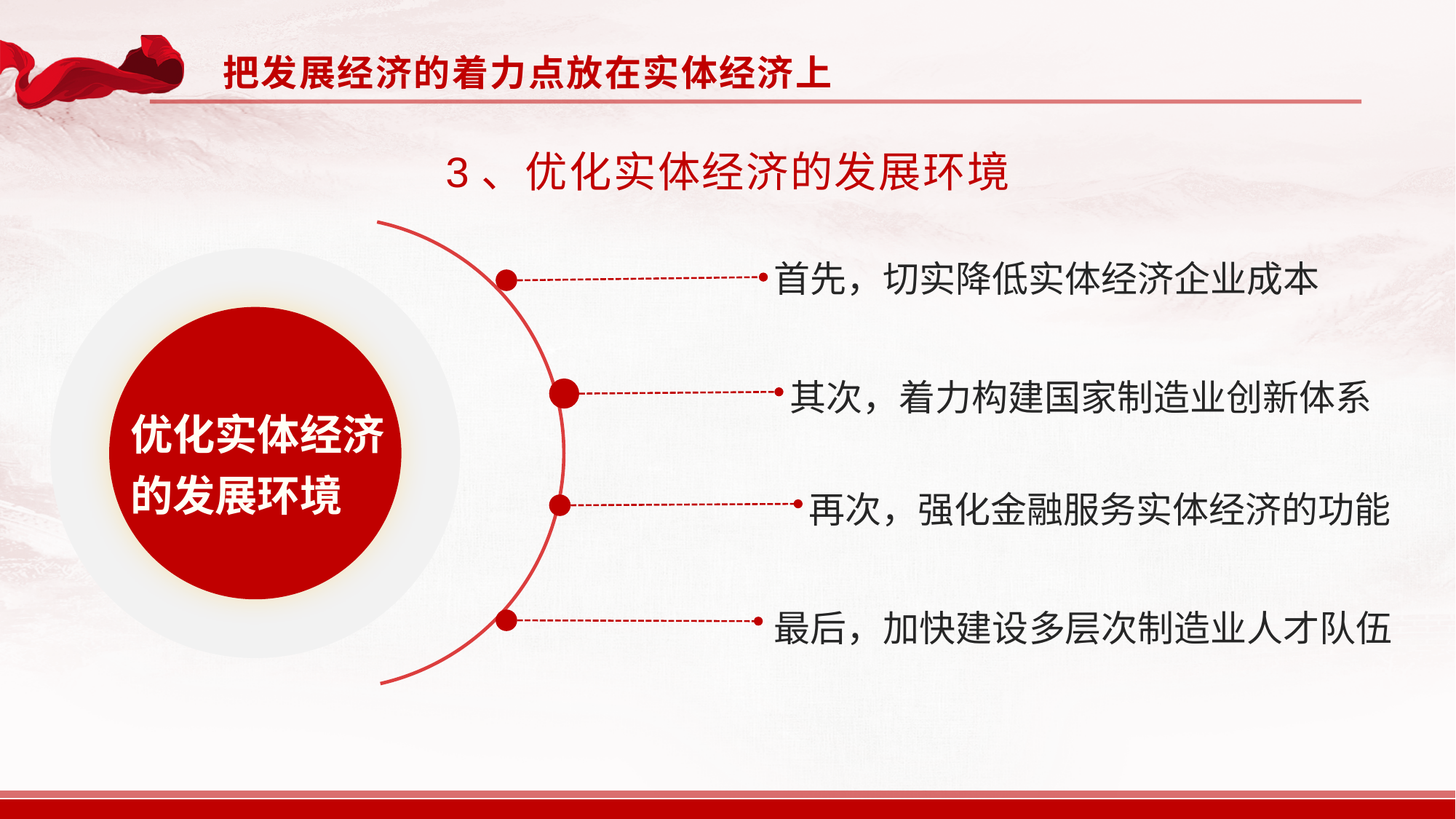

把发展经济的着力点放在实体经济上
3、优化实体经济的发展环境

首先，切实降低实体经济企业成本

优化实体经济的发展环境
其次，着力构建国家制造业创新体系

再次，强化金融服务实体经济的功能

最后，加快建设多层次制造业人才队伍